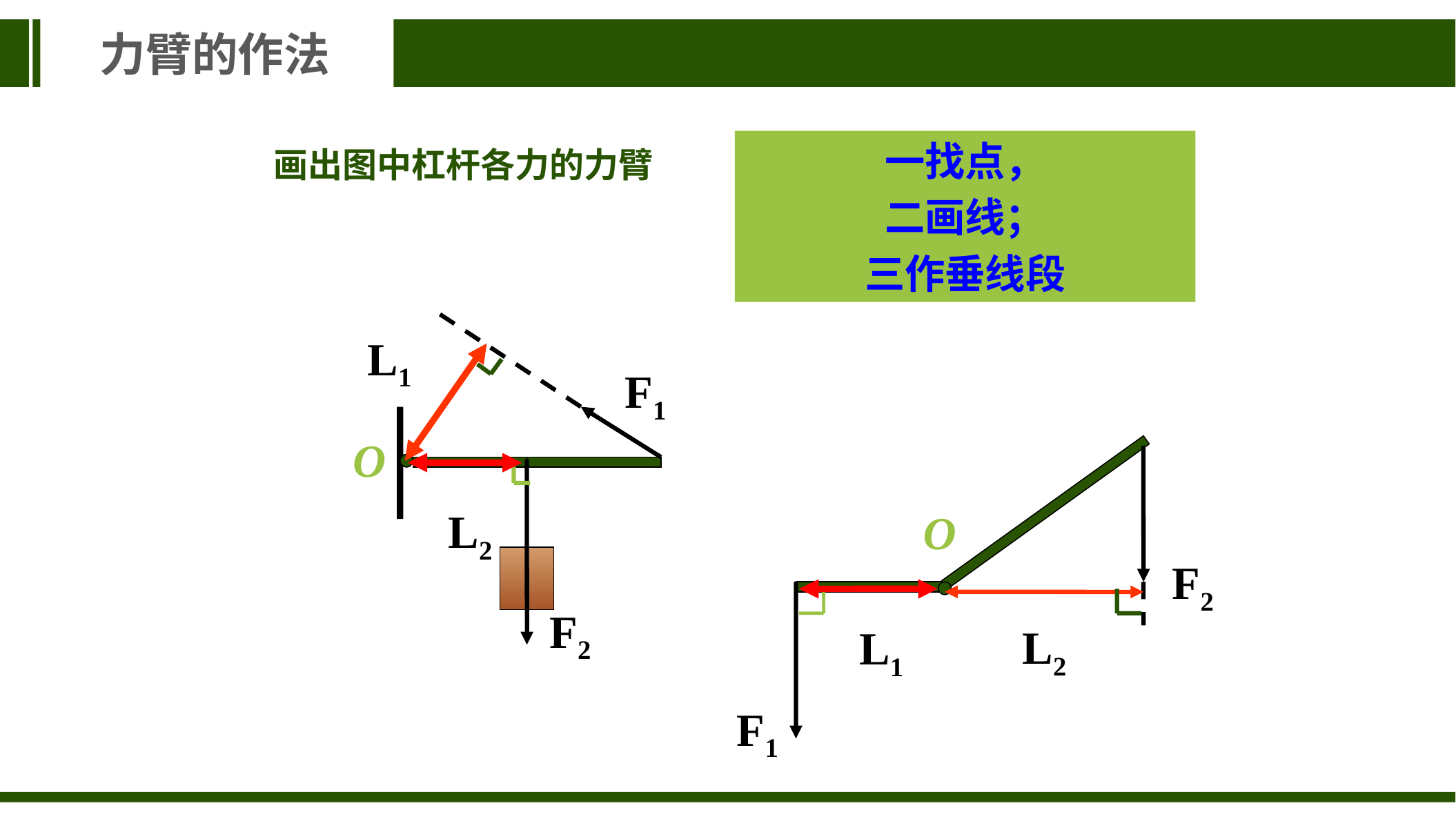

力臂的作法
一找点，
二画线；
三作垂线段
画出图中杠杆各力的力臂

L1

F1

O

L2
O

F2

F2
L2
L1
F1